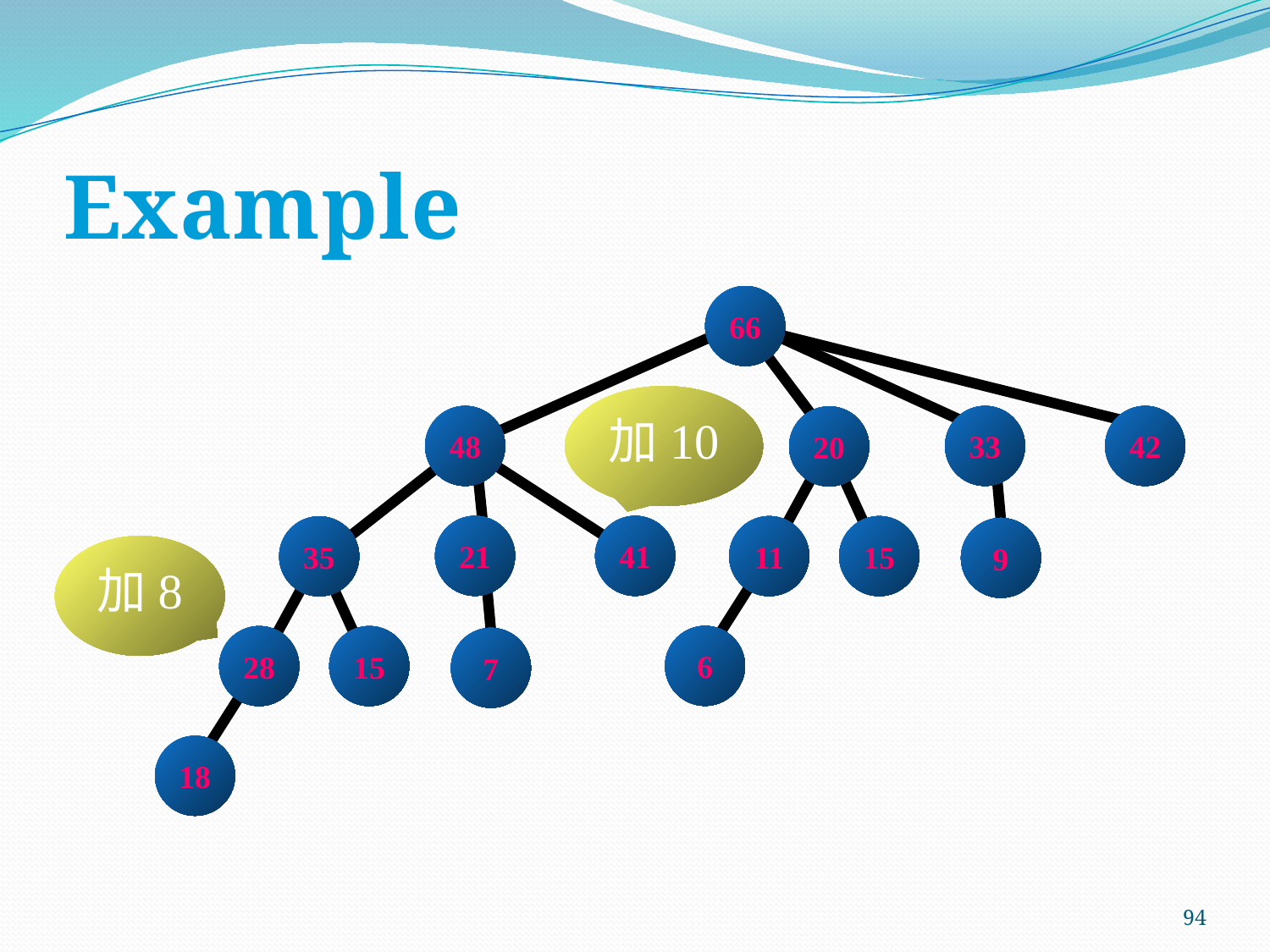

# Example
66

加10
48
33
42
20

21
41
11
15
35
9
加8

6
28
15
7

18
94